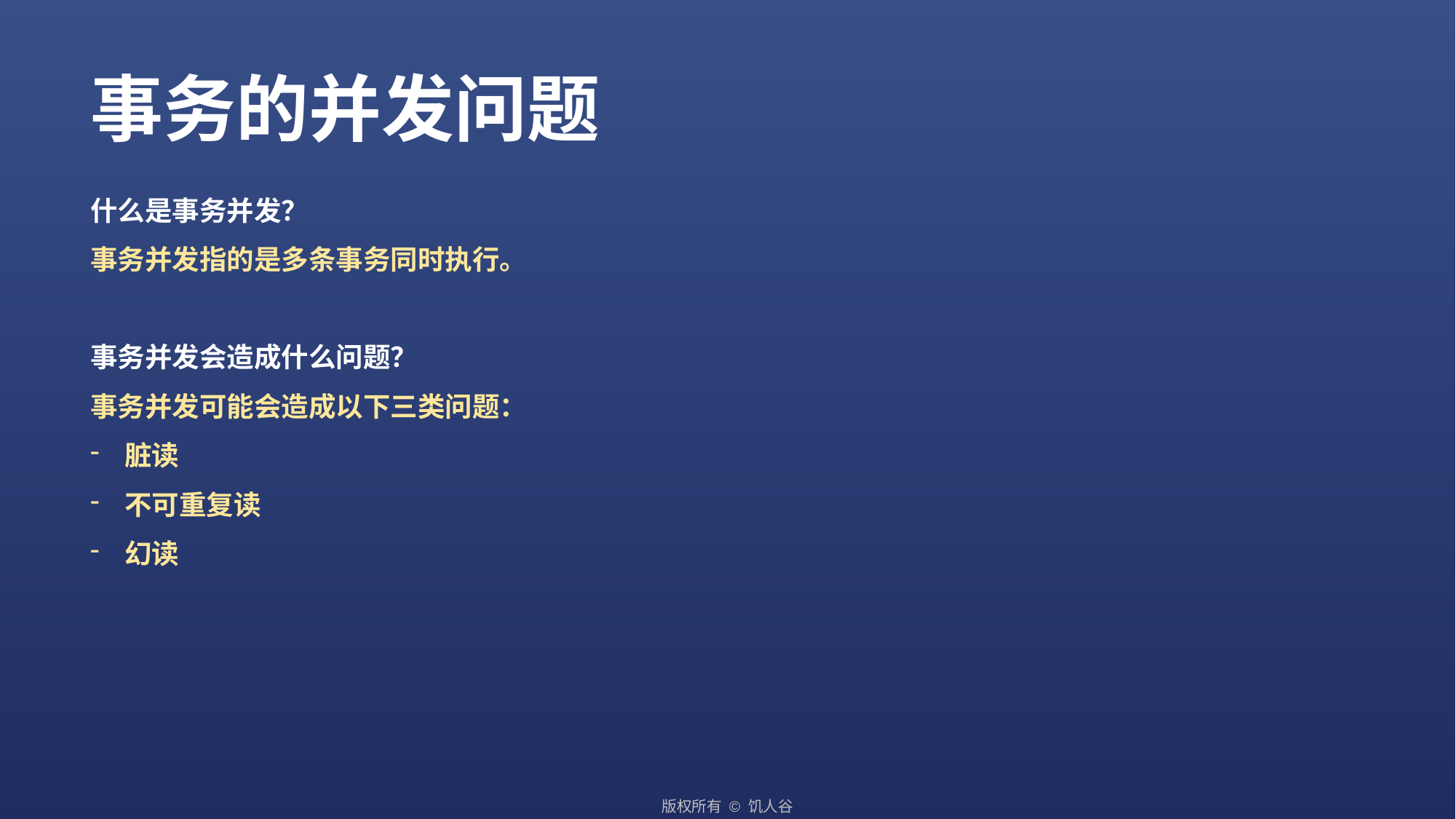

事务的并发问题
什么是事务并发？
事务并发指的是多条事务同时执行。
事务并发会造成什么问题？
事务并发可能会造成以下三类问题：
脏读
不可重复读
幻读